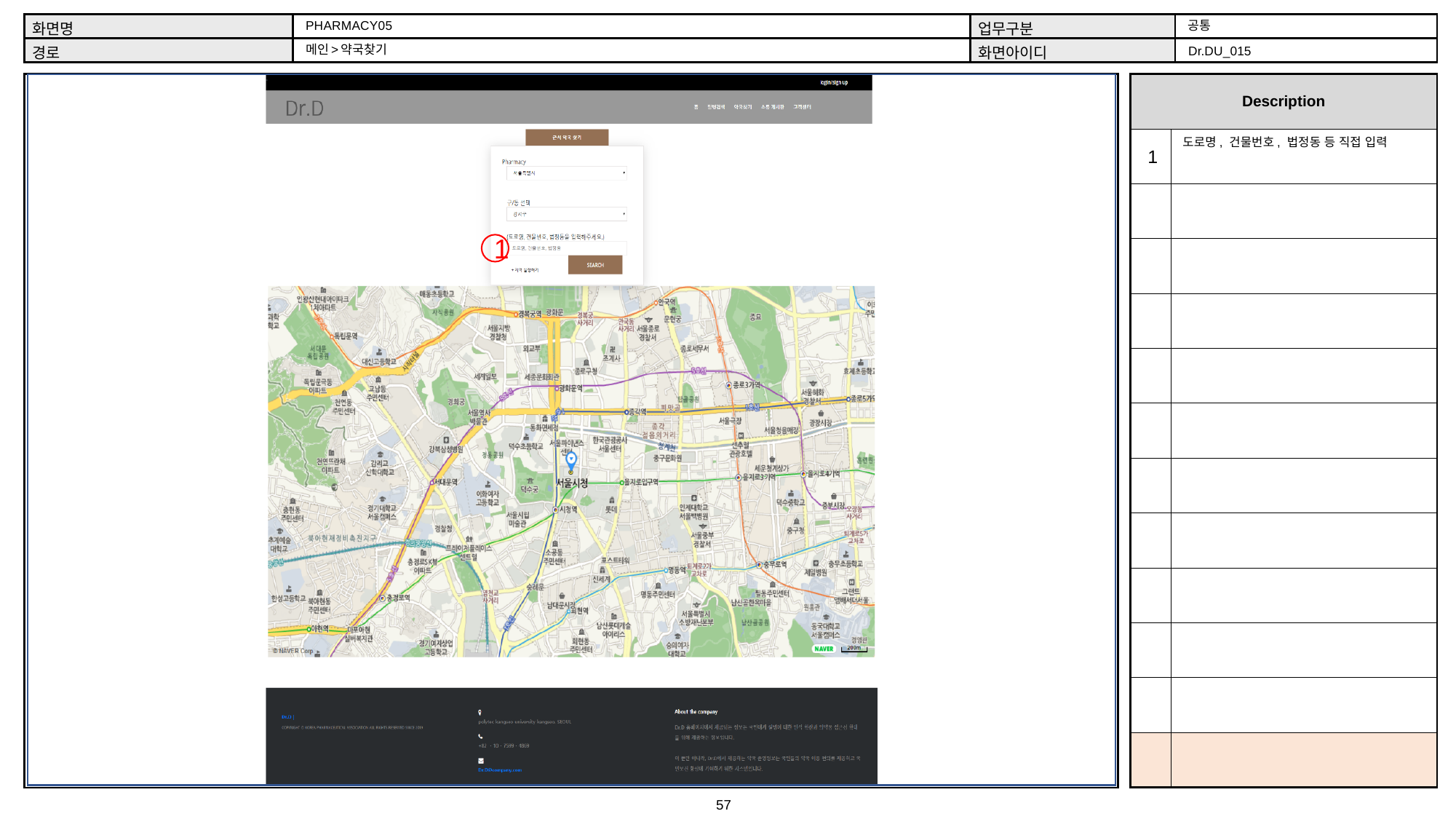

공통
PHARMACY05
메인>약국찾기
Dr.DU_015

도로명, 건물번호, 법정동 등 직접 입력
1
1